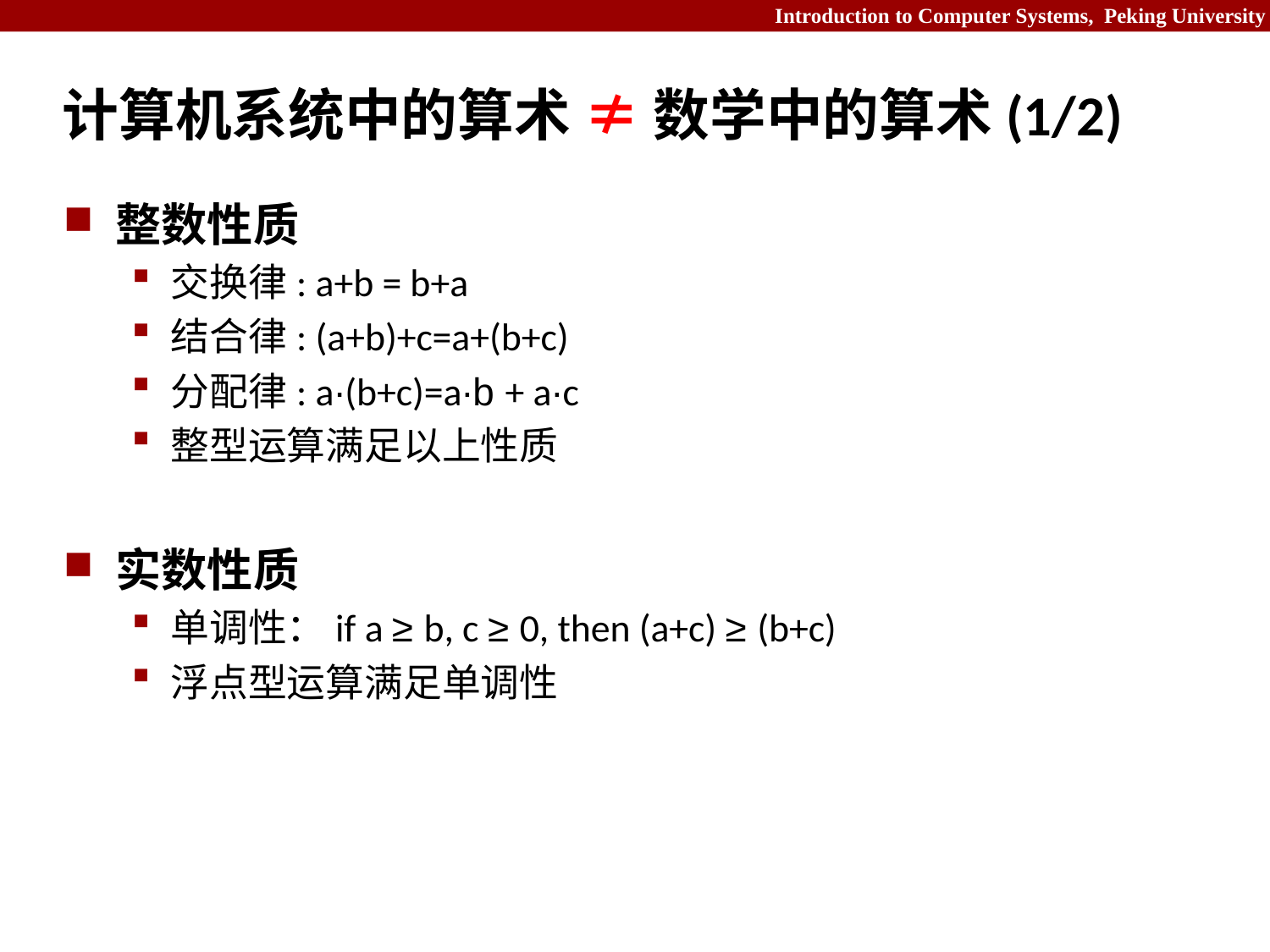

# 计算机系统中的算术 ≠ 数学中的算术(1/2)
整数性质
交换律: a+b = b+a
结合律: (a+b)+c=a+(b+c)
分配律: a∙(b+c)=a∙b + a∙c
整型运算满足以上性质

实数性质
单调性：if a ≥ b, c ≥ 0, then (a+c) ≥ (b+c)
浮点型运算满足单调性